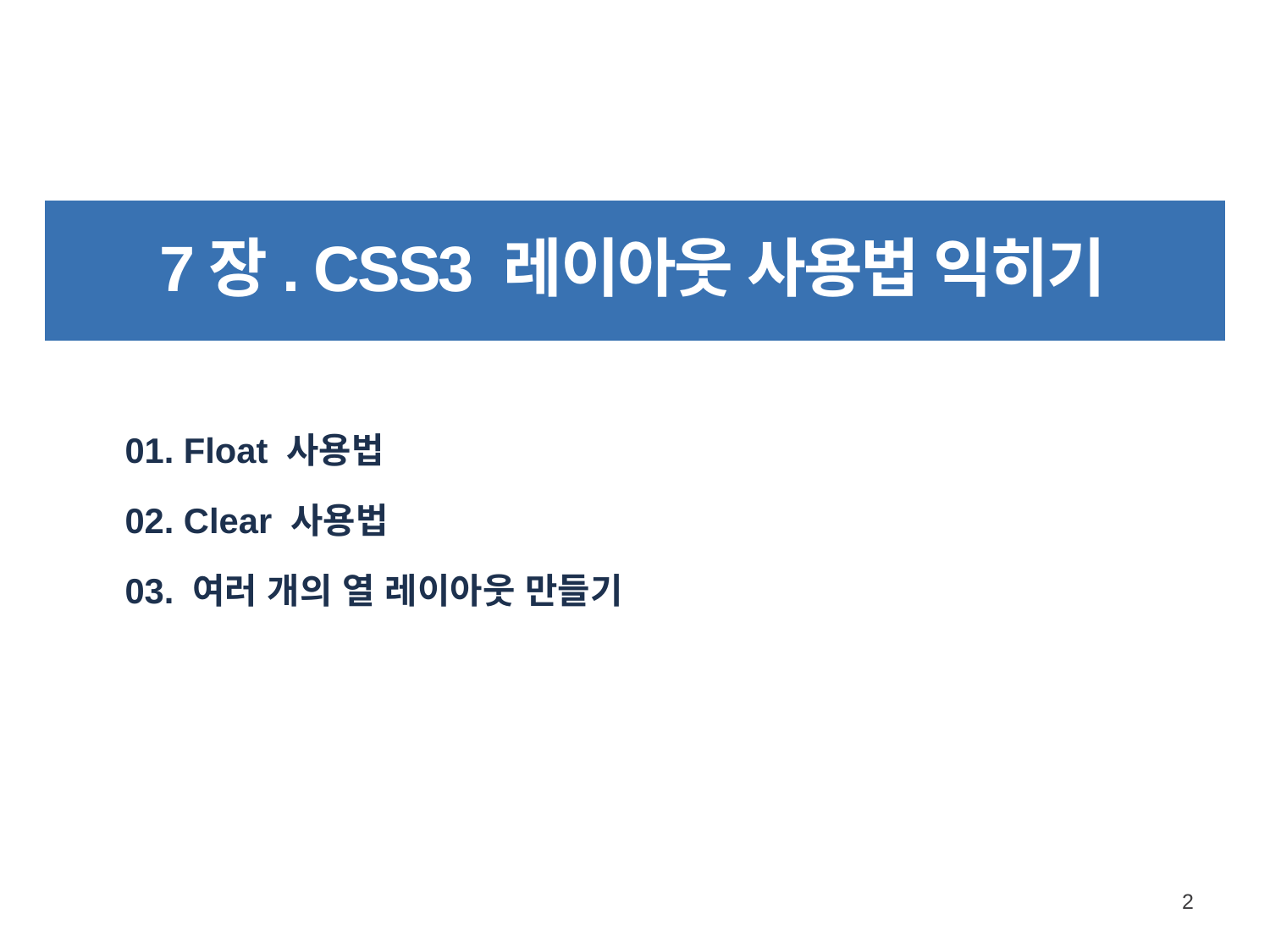

# 7장. CSS3 레이아웃 사용법 익히기
01. Float 사용법
02. Clear 사용법
03. 여러 개의 열 레이아웃 만들기
2